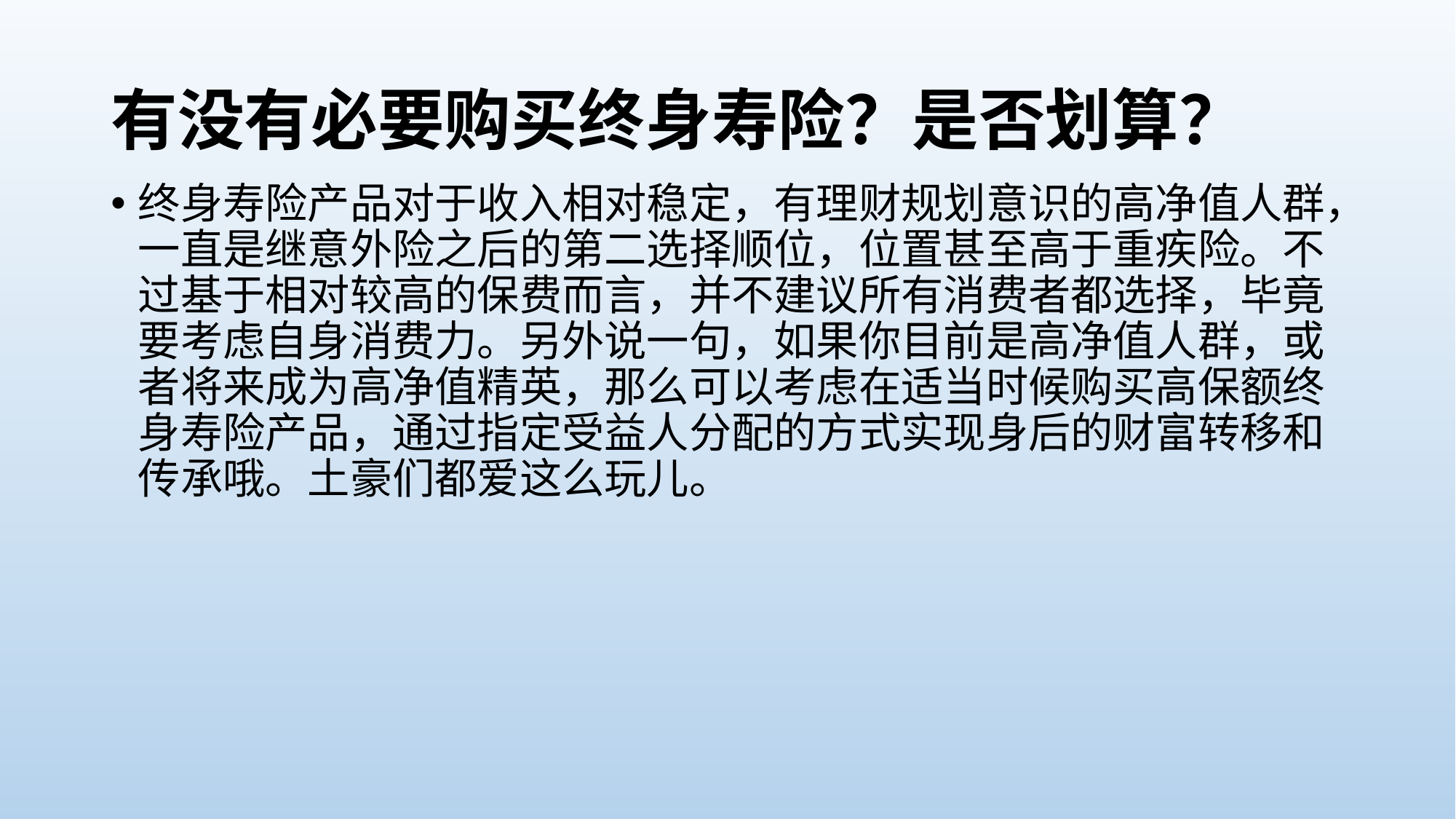

# 有没有必要购买终身寿险？是否划算？
终身寿险产品对于收入相对稳定，有理财规划意识的高净值人群，一直是继意外险之后的第二选择顺位，位置甚至高于重疾险。不过基于相对较高的保费而言，并不建议所有消费者都选择，毕竟要考虑自身消费力。另外说一句，如果你目前是高净值人群，或者将来成为高净值精英，那么可以考虑在适当时候购买高保额终身寿险产品，通过指定受益人分配的方式实现身后的财富转移和传承哦。土豪们都爱这么玩儿。